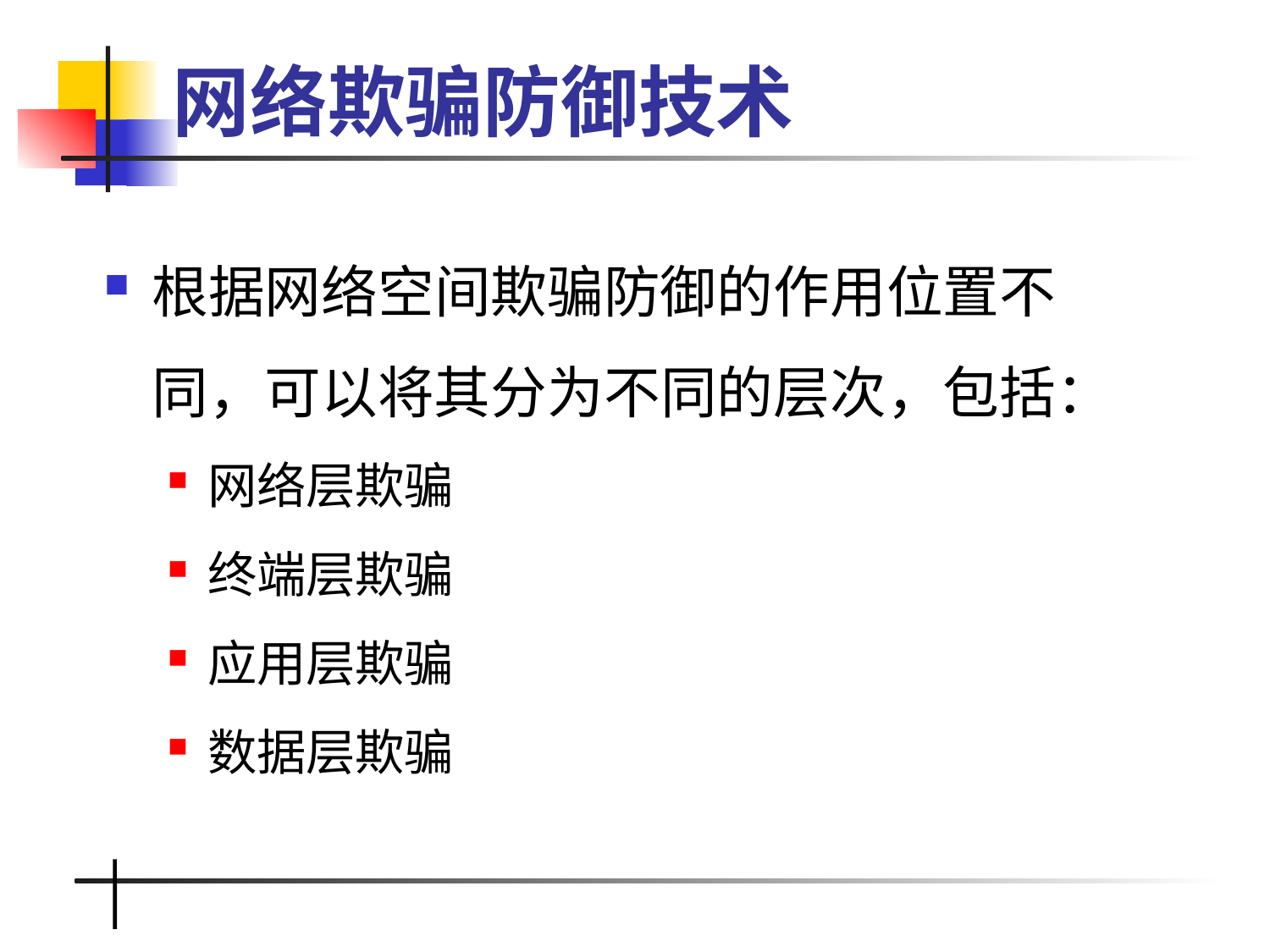

# 网络欺骗防御技术
根据网络空间欺骗防御的作用位置不同，可以将其分为不同的层次，包括：
网络层欺骗
终端层欺骗
应用层欺骗
数据层欺骗